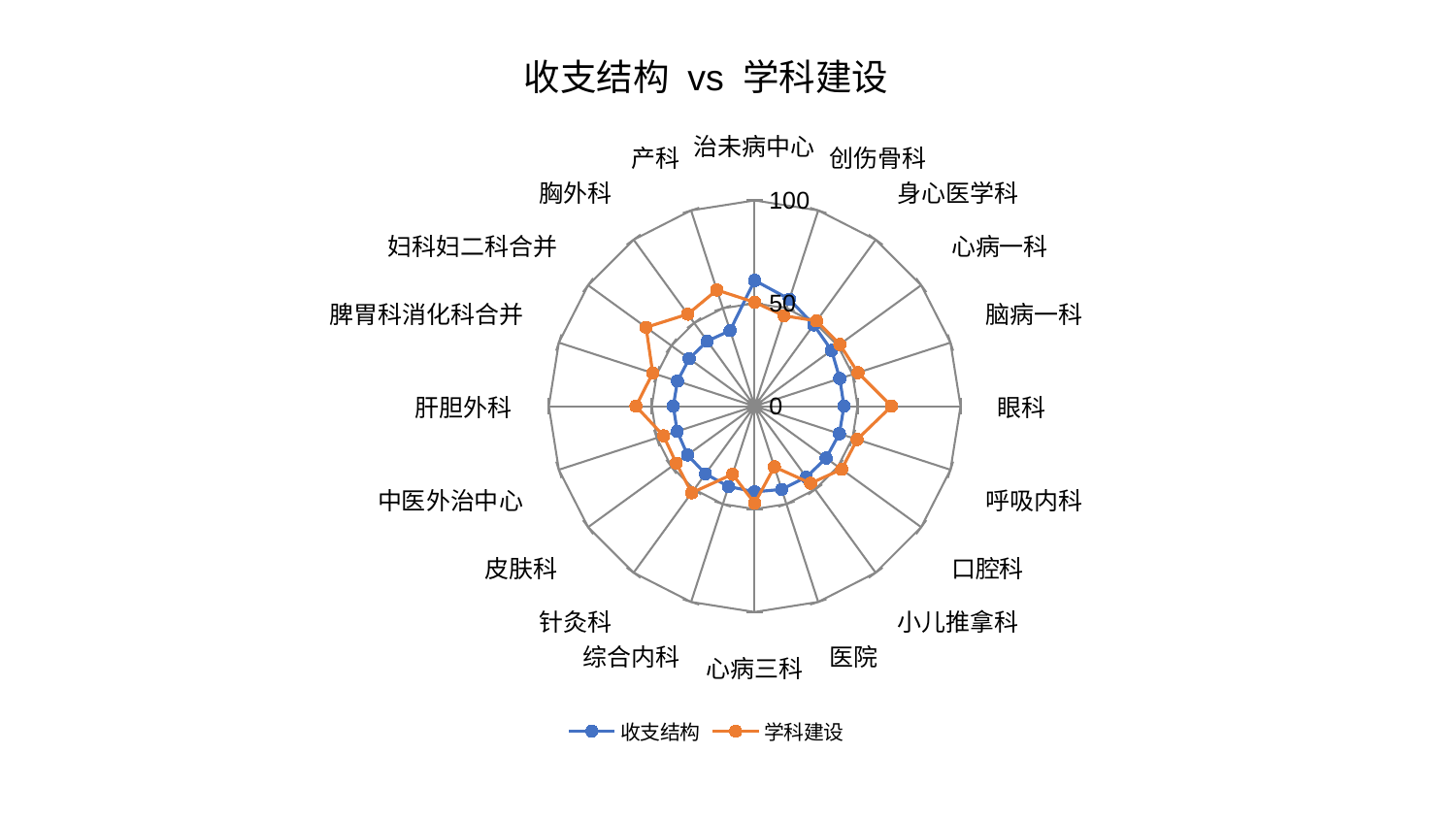

### Chart: 收支结构 vs 学科建设

| Category | 收支结构 | 学科建设 |
|---|---|---|
| 治未病中心 | 61.11345580211096 | 50.48364281093493 |
| 创伤骨科 | 54.645696249781146 | 46.214397374489344 |
| 身心医学科 | 48.81303874103321 | 51.231058227789774 |
| 心病一科 | 46.19640531632129 | 51.12435107198831 |
| 脑病一科 | 43.47909838589435 | 52.76911707438047 |
| 眼科 | 43.37784866932327 | 66.49835233665182 |
| 呼吸内科 | 43.287004082647975 | 52.352794168617514 |
| 口腔科 | 42.92092925279742 | 52.21228587278802 |
| 小儿推拿科 | 42.6342351006775 | 46.29699521344924 |
| 医院 | 42.5303623361795 | 31.003758555077514 |
| 心病三科 | 41.645851082816876 | 47.17554855752999 |
| 综合内科 | 41.02150228921415 | 34.78941177531328 |
| 针灸科 | 40.653527170839524 | 52.0403791890498 |
| 皮肤科 | 40.32885575605655 | 47.089973709253584 |
| 中医外治中心 | 39.57336064406432 | 46.56096967235503 |
| 肝胆外科 | 39.50543749816339 | 57.658249496107125 |
| 脾胃科消化科合并 | 39.438940790077815 | 52.05700198935704 |
| 妇科妇二科合并 | 39.328907116078966 | 65.17868956440775 |
| 胸外科 | 39.105390915311226 | 55.28394188593106 |
| 产科 | 38.62366263877757 | 59.34771141226568 |
68